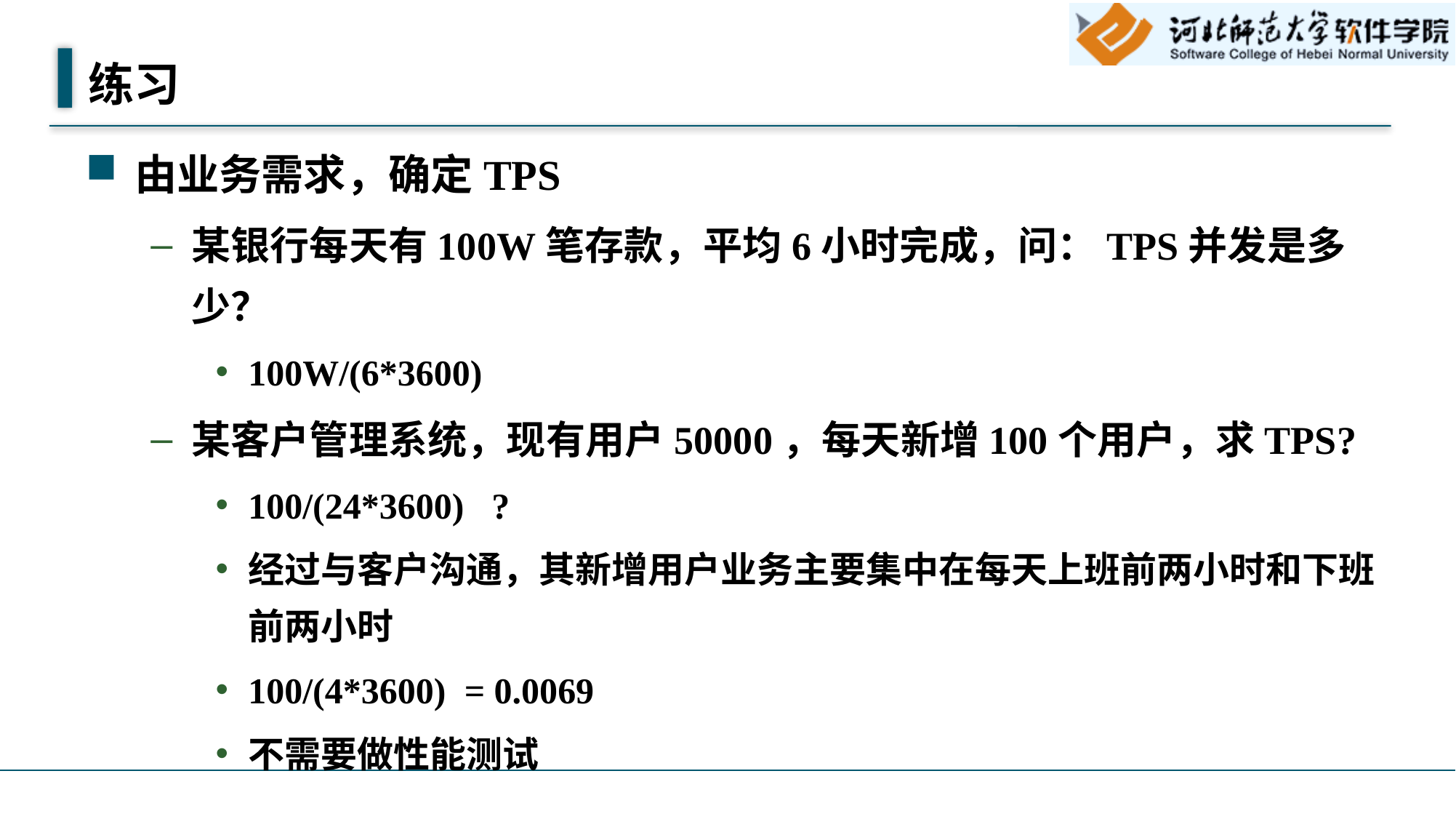

# 练习
由业务需求，确定TPS
某银行每天有100W笔存款，平均6小时完成，问：TPS并发是多少？
100W/(6*3600)
某客户管理系统，现有用户50000，每天新增100个用户，求TPS?
100/(24*3600)   ?
经过与客户沟通，其新增用户业务主要集中在每天上班前两小时和下班前两小时
100/(4*3600)  = 0.0069
不需要做性能测试